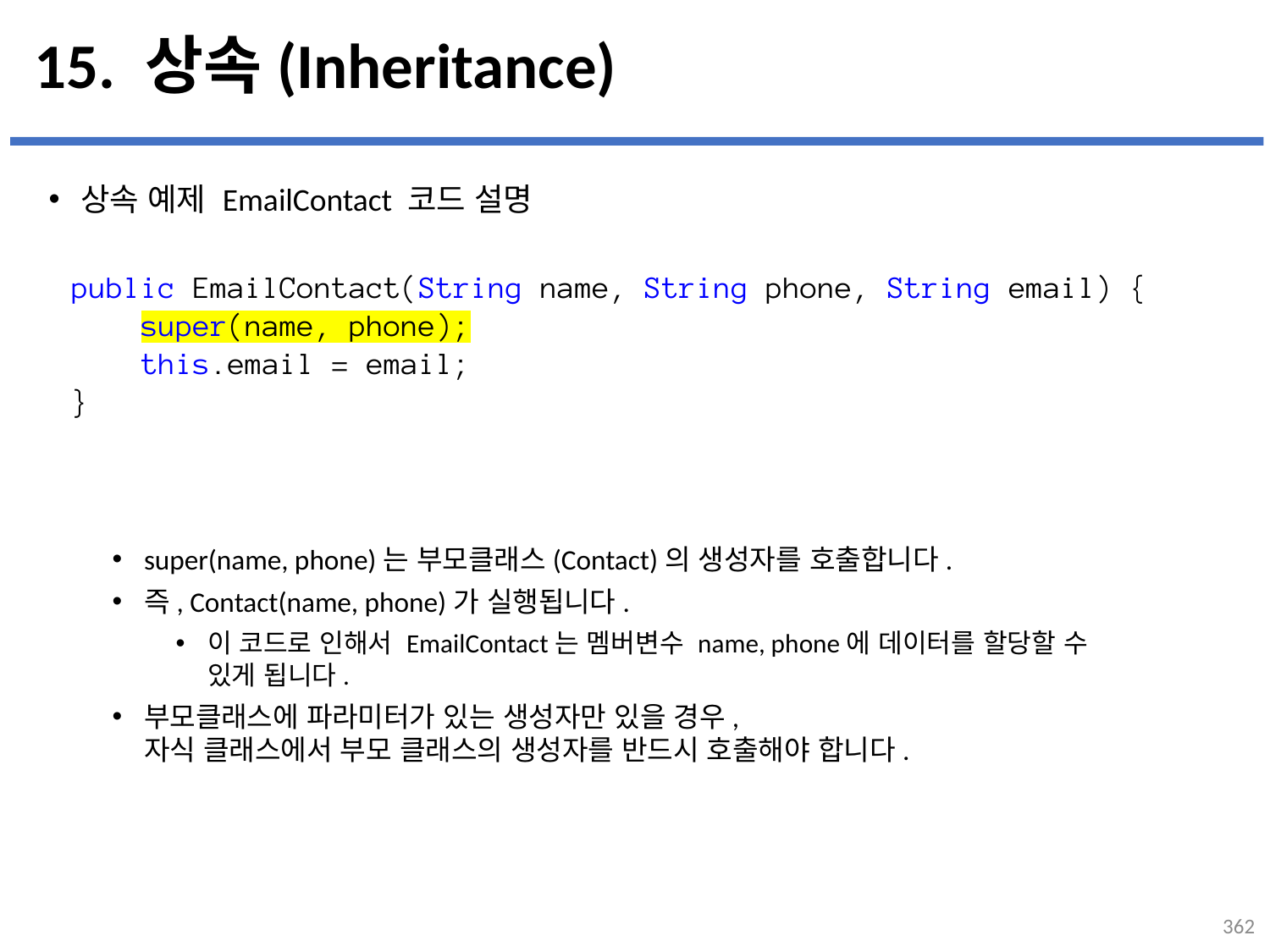

# 15. 상속(Inheritance)
상속 예제 EmailContact 코드 설명

super(name, phone)는 부모클래스(Contact)의 생성자를 호출합니다.
즉, Contact(name, phone)가 실행됩니다.
이 코드로 인해서 EmailContact는 멤버변수 name, phone에 데이터를 할당할 수
있게 됩니다.
부모클래스에 파라미터가 있는 생성자만 있을 경우,
자식 클래스에서 부모 클래스의 생성자를 반드시 호출해야 합니다.

...

설명
public EmailContact(String name, String phone, String email) {
    super(name, phone);
    this.email = email;
}
362